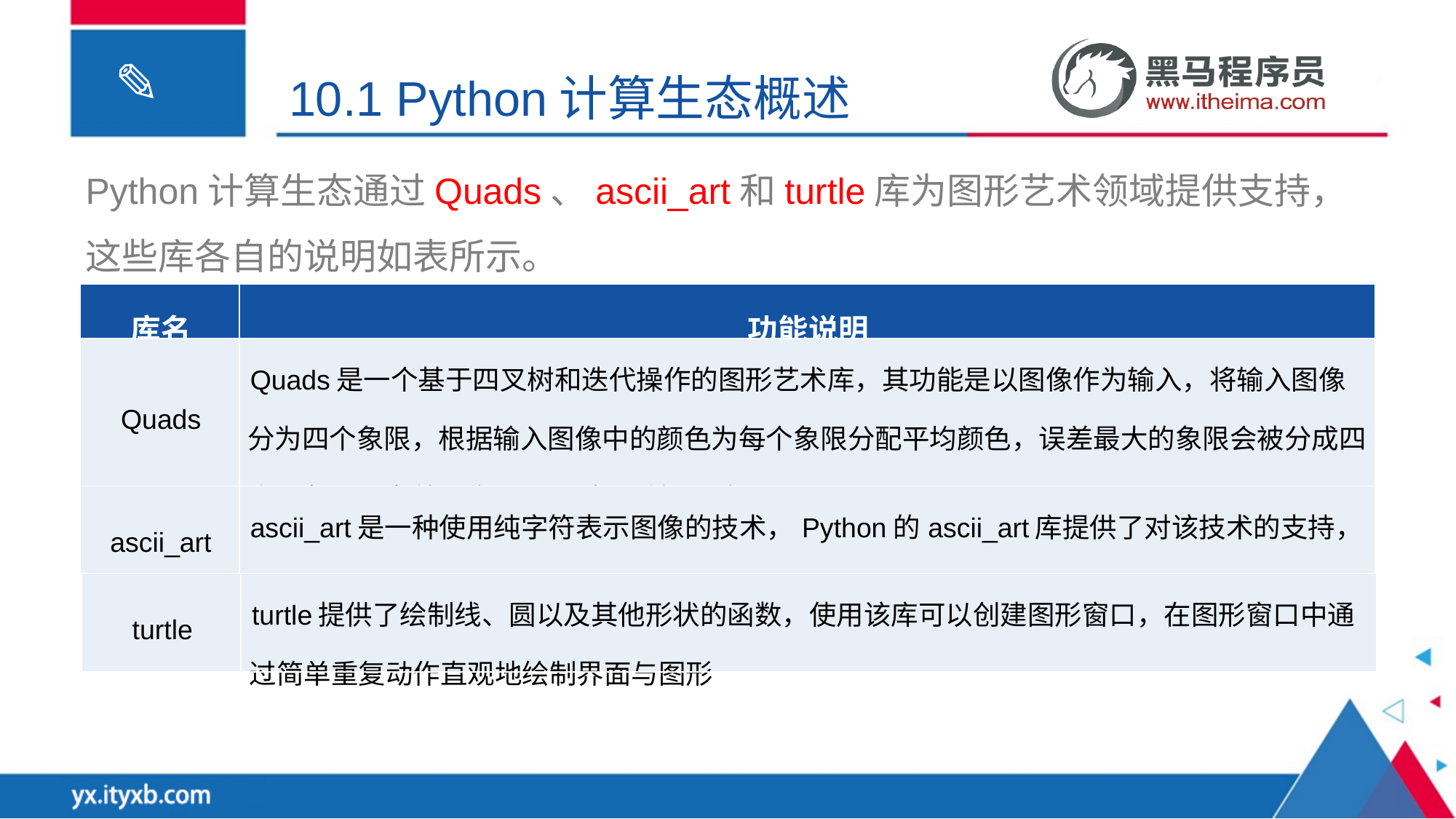

10.1 Python计算生态概述
Python计算生态通过Quads、ascii_art和turtle库为图形艺术领域提供支持，这些库各自的说明如表所示。
| 库名 | 功能说明 |
| --- | --- |
| Quads | Quads是一个基于四叉树和迭代操作的图形艺术库，其功能是以图像作为输入，将输入图像分为四个象限，根据输入图像中的颜色为每个象限分配平均颜色，误差最大的象限会被分成四个子象限以完善图像，以上过程重复N次 |
| ascii\_art | ascii\_art是一种使用纯字符表示图像的技术，Python的ascii\_art库提供了对该技术的支持，该库可对接收到的图片进行转换，以字符形式重构图片并输出 |
| turtle | turtle提供了绘制线、圆以及其他形状的函数，使用该库可以创建图形窗口，在图形窗口中通过简单重复动作直观地绘制界面与图形 |
| --- | --- |